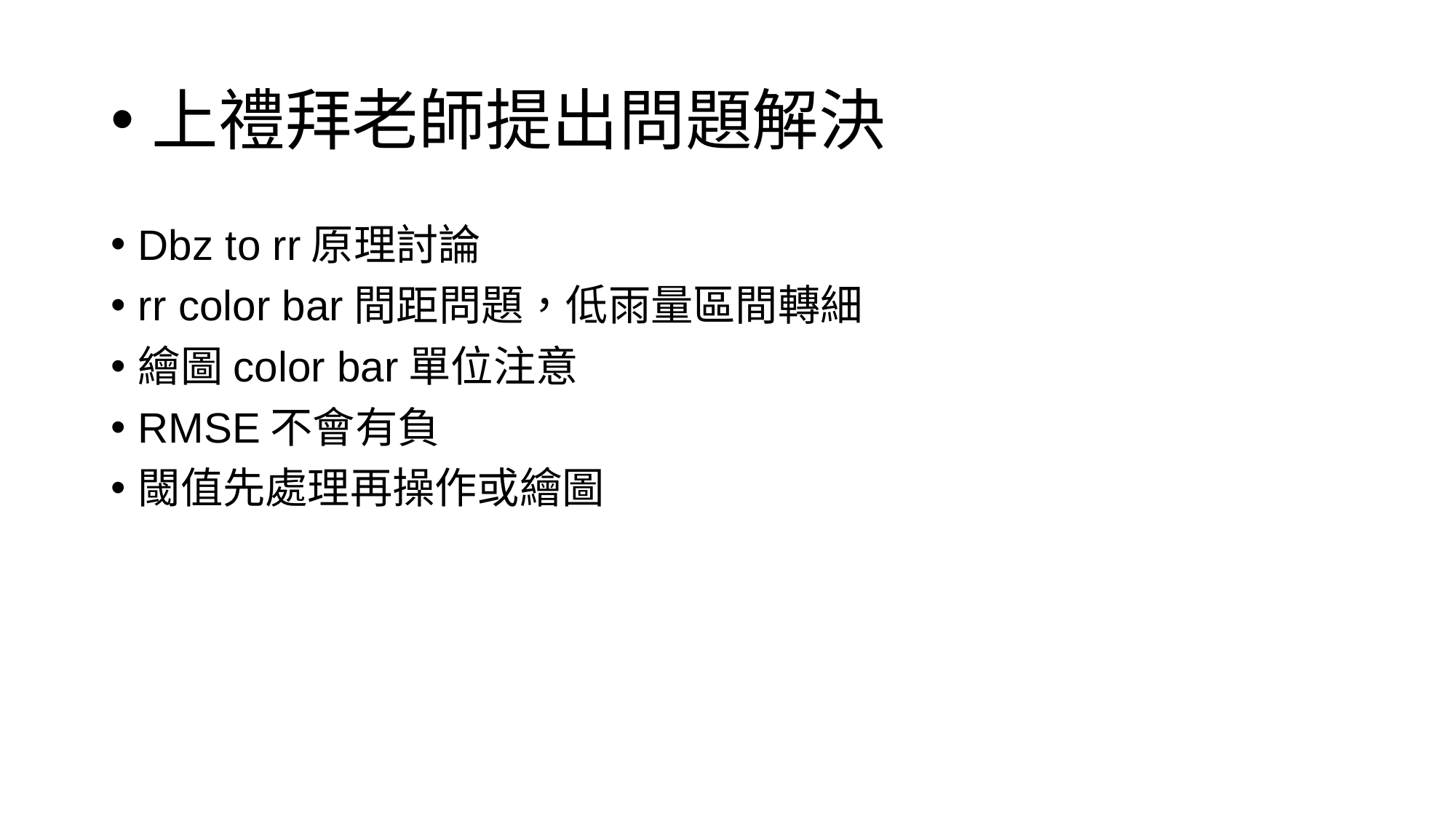

# 上禮拜老師提出問題解決
Dbz to rr原理討論
rr color bar間距問題，低雨量區間轉細
繪圖color bar單位注意
RMSE不會有負
閾值先處理再操作或繪圖